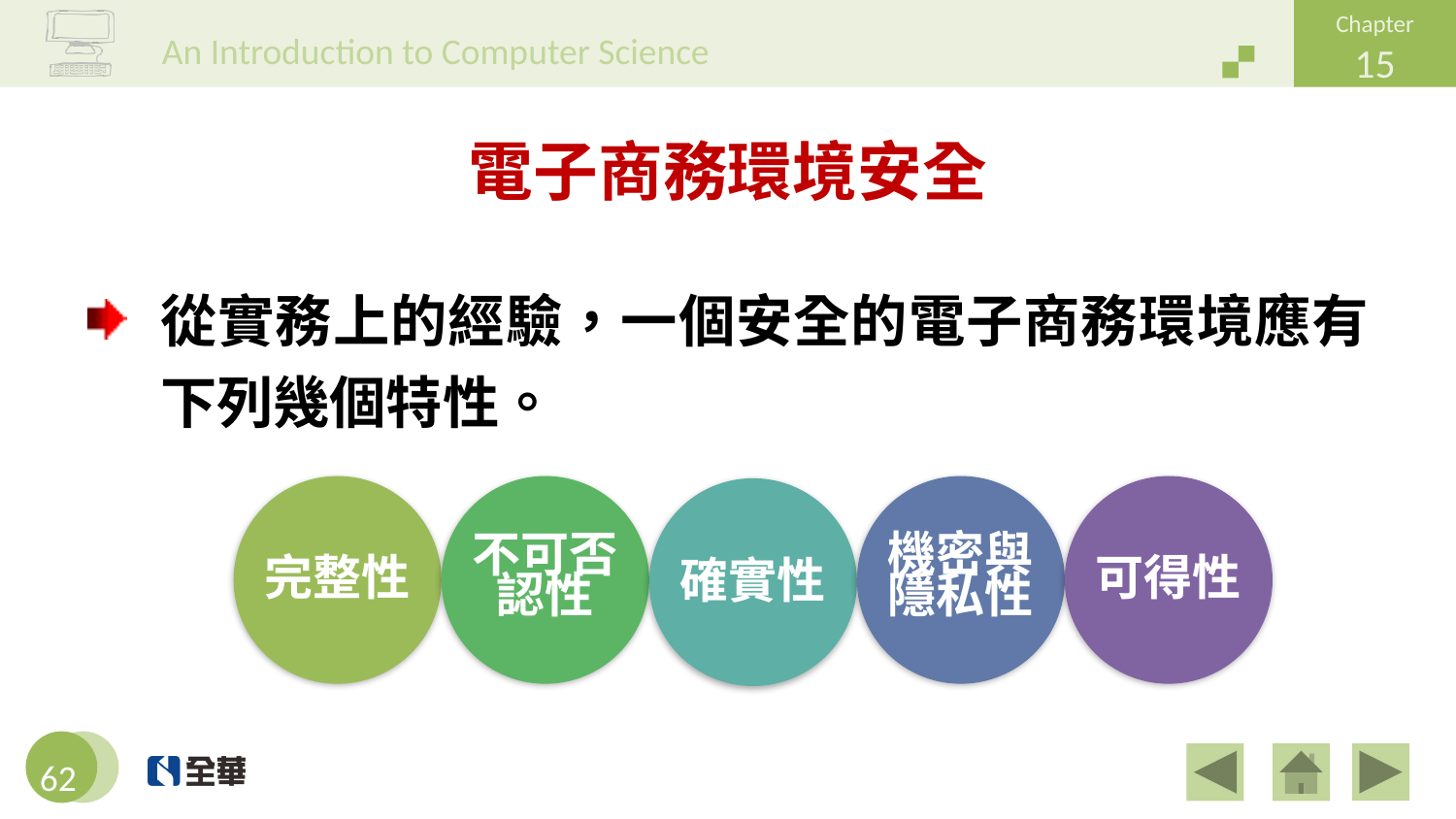

# 電子商務環境安全
從實務上的經驗，一個安全的電子商務環境應有下列幾個特性。

完整性
不可否認性
確實性
機密與隱私性
可得性